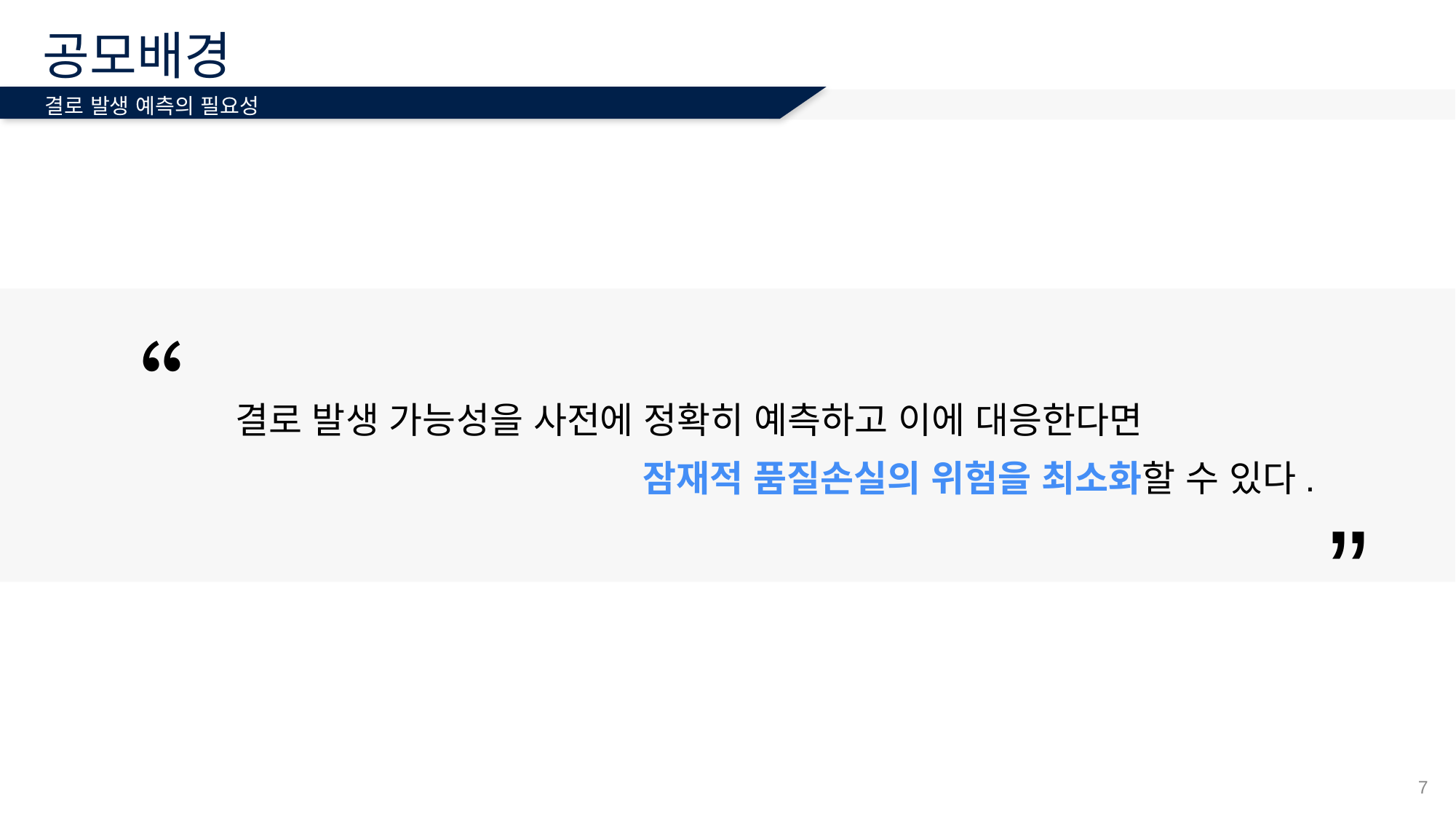

# 공모배경
결로 발생 예측의 필요성

“ 결로 발생 가능성을 사전에 정확히 예측하고 이에 대응한다면
			  	            잠재적 품질손실의 위험을 최소화할 수 있다.
”
7